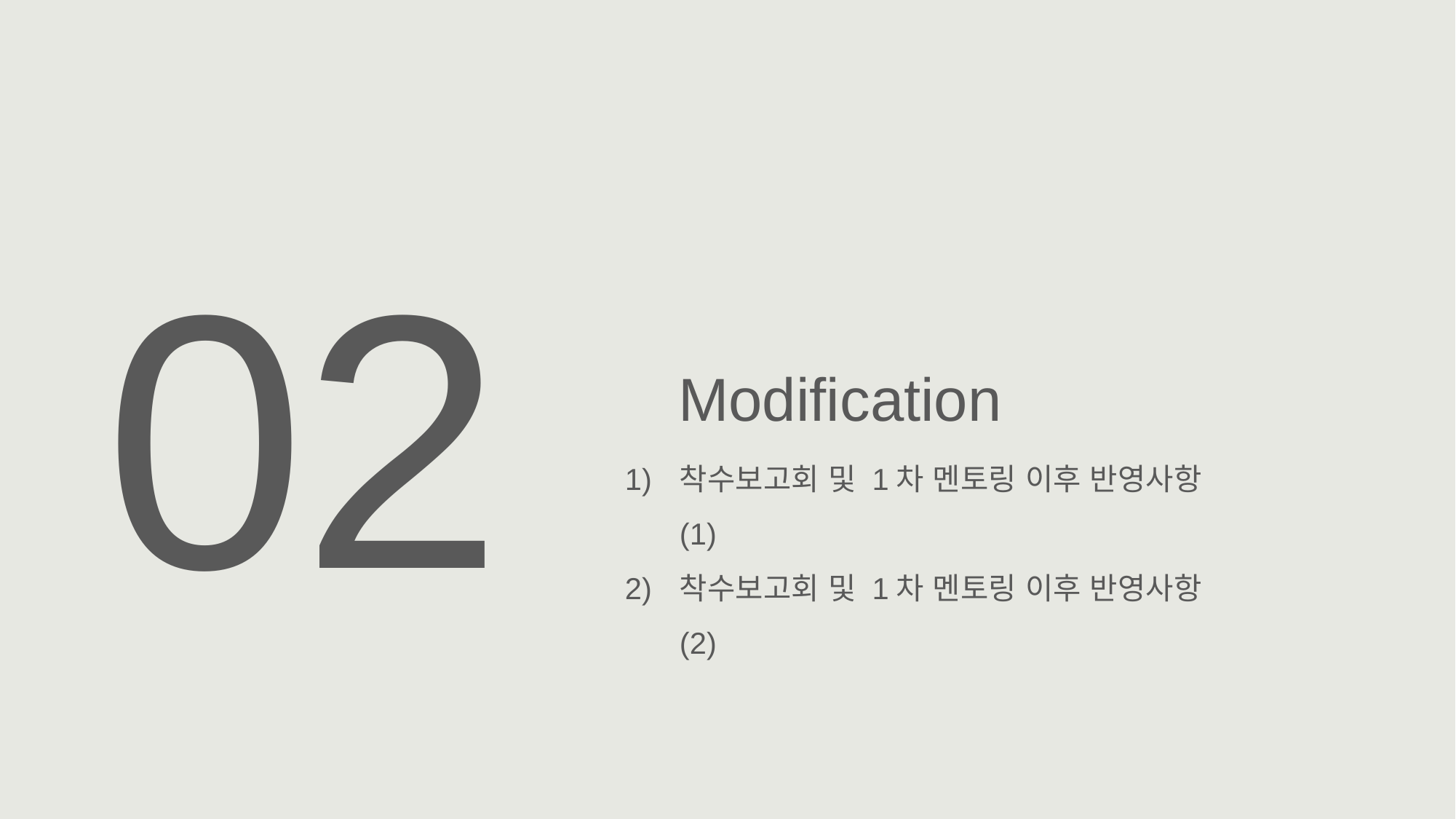

02
Modification
착수보고회 및 1차 멘토링 이후 반영사항 (1)
착수보고회 및 1차 멘토링 이후 반영사항 (2)